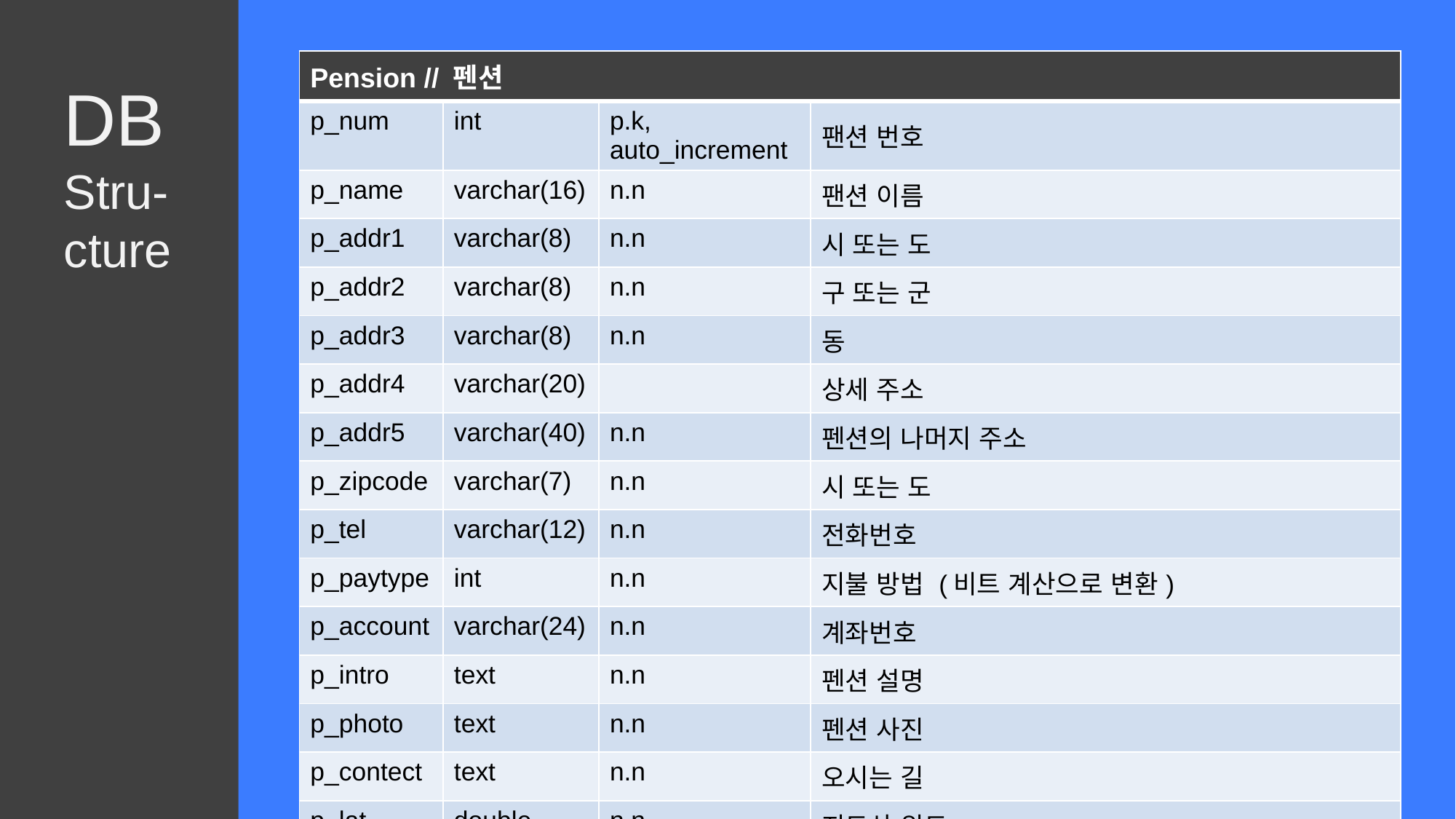

| Pension // 펜션 |  |  |  |
| --- | --- | --- | --- |
| p\_num | int | p.k, auto\_increment | 팬션 번호 |
| p\_name | varchar(16) | n.n | 팬션 이름 |
| p\_addr1 | varchar(8) | n.n | 시 또는 도 |
| p\_addr2 | varchar(8) | n.n | 구 또는 군 |
| p\_addr3 | varchar(8) | n.n | 동 |
| p\_addr4 | varchar(20) |  | 상세 주소 |
| p\_addr5 | varchar(40) | n.n | 펜션의 나머지 주소 |
| p\_zipcode | varchar(7) | n.n | 시 또는 도 |
| p\_tel | varchar(12) | n.n | 전화번호 |
| p\_paytype | int | n.n | 지불 방법 (비트 계산으로 변환) |
| p\_account | varchar(24) | n.n | 계좌번호 |
| p\_intro | text | n.n | 펜션 설명 |
| p\_photo | text | n.n | 펜션 사진 |
| p\_contect | text | n.n | 오시는 길 |
| p\_lat | double | n.n | 지도상 위도 |
| p\_lng | double | n.n | 지도상 경도 |
DB
Stru-
cture